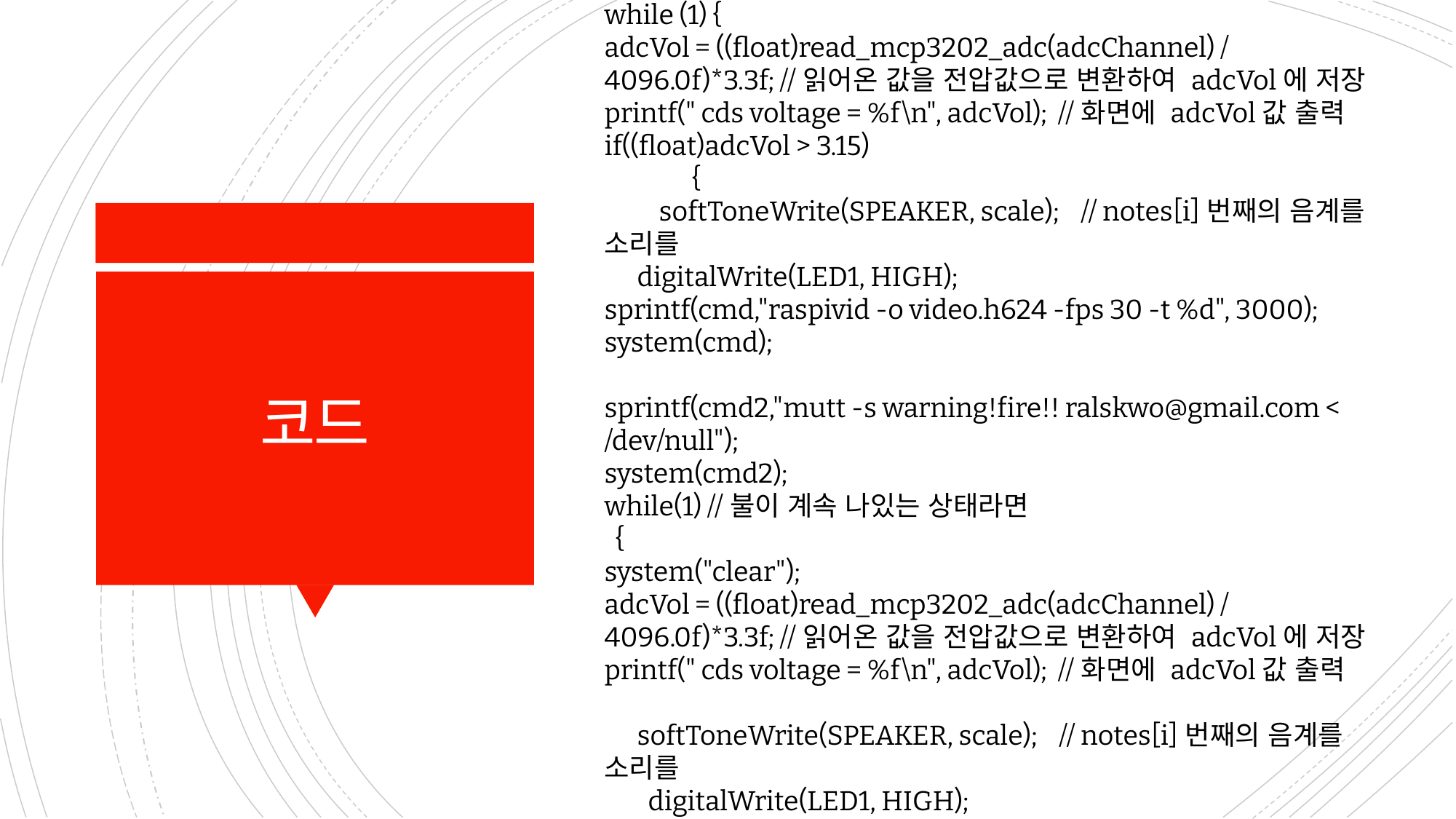

while (1) {
adcVol = ((float)read_mcp3202_adc(adcChannel) / 4096.0f)*3.3f; //읽어온 값을 전압값으로 변환하여 adcVol에 저장
printf(" cds voltage = %f\n", adcVol);  //화면에 adcVol값 출력
if((float)adcVol > 3.15)
                {
          softToneWrite(SPEAKER, scale);    // notes[i]번째의 음계를 소리를
      digitalWrite(LED1, HIGH);
sprintf(cmd,"raspivid -o video.h624 -fps 30 -t %d", 3000);
system(cmd);

sprintf(cmd2,"mutt -s warning!fire!! ralskwo@gmail.com < /dev/null");
system(cmd2);
while(1) //불이 계속 나있는 상태라면
  {
system("clear");
adcVol = ((float)read_mcp3202_adc(adcChannel) / 4096.0f)*3.3f; //읽어온 값을 전압값으로 변환하여 adcVol에 저장
printf(" cds voltage = %f\n", adcVol);  //화면에 adcVol값 출력

      softToneWrite(SPEAKER, scale);    // notes[i]번째의 음계를 소리를
        digitalWrite(LED1, HIGH);
      delay(500);

# 코드